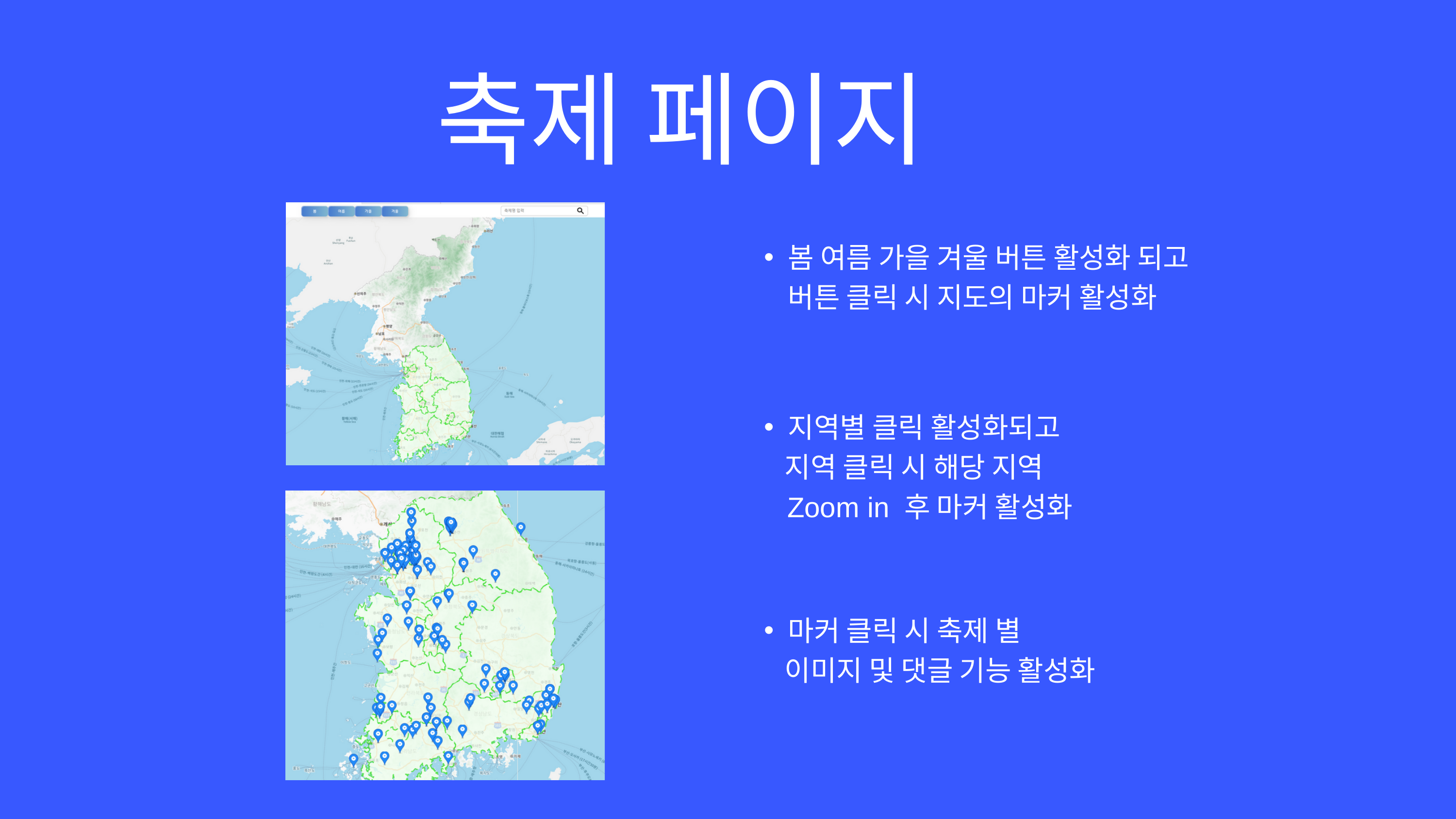

축제 페이지

봄 여름 가을 겨울 버튼 활성화 되고 버튼 클릭 시 지도의 마커 활성화
지역별 클릭 활성화되고
      지역 클릭 시 해당 지역
      Zoom in 후 마커 활성화

마커 클릭 시 축제 별
      이미지 및 댓글 기능 활성화